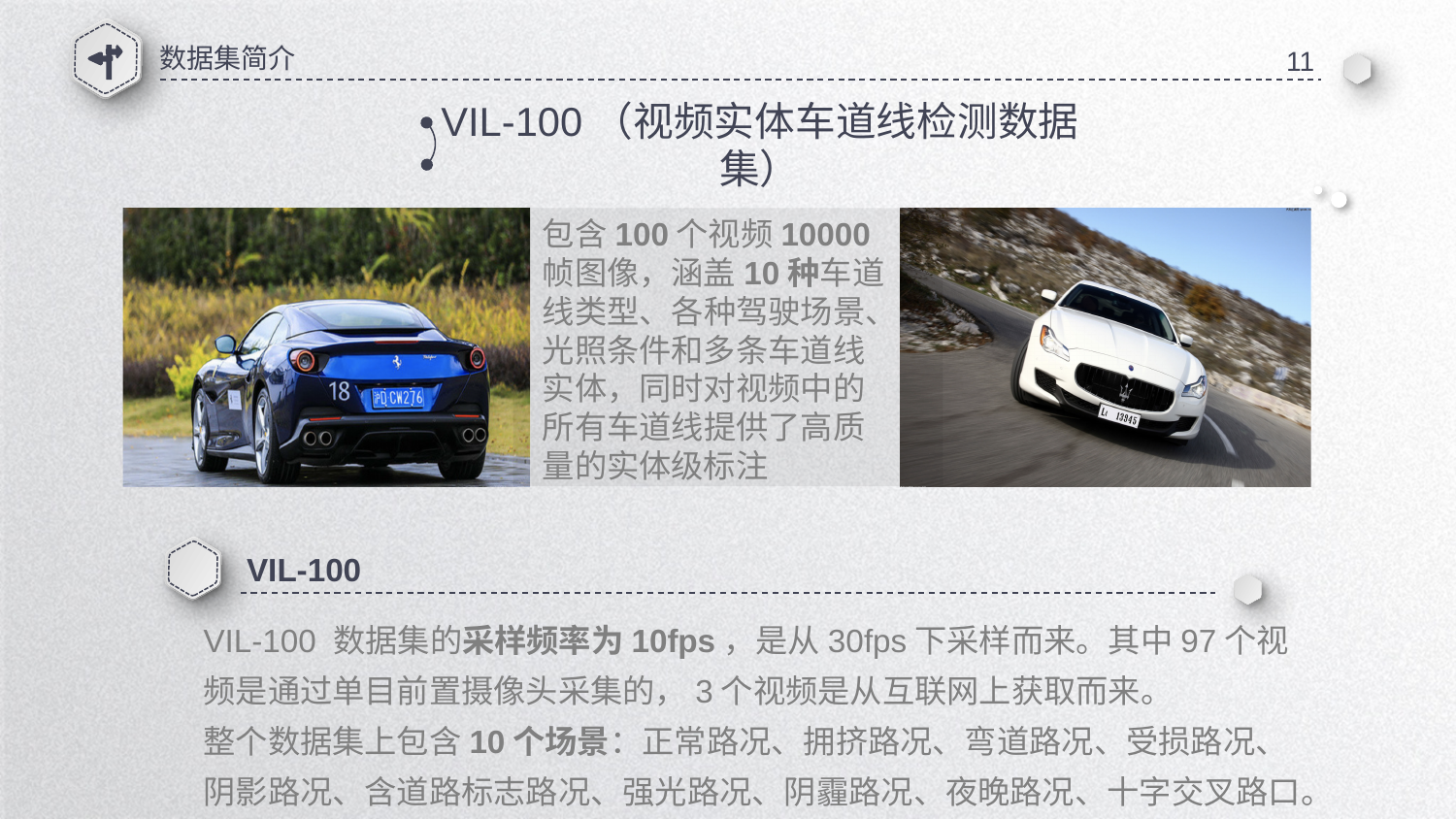

数据集简介
11

VIL-100（视频实体车道线检测数据集）

包含100个视频10000帧图像，涵盖10种车道线类型、各种驾驶场景、光照条件和多条车道线实体，同时对视频中的所有车道线提供了高质量的实体级标注

VIL-100

VIL-100 数据集的采样频率为10fps，是从30fps下采样而来。其中97个视频是通过单目前置摄像头采集的，3个视频是从互联网上获取而来。
整个数据集上包含10个场景：正常路况、拥挤路况、弯道路况、受损路况、阴影路况、含道路标志路况、强光路况、阴霾路况、夜晚路况、十字交叉路口。